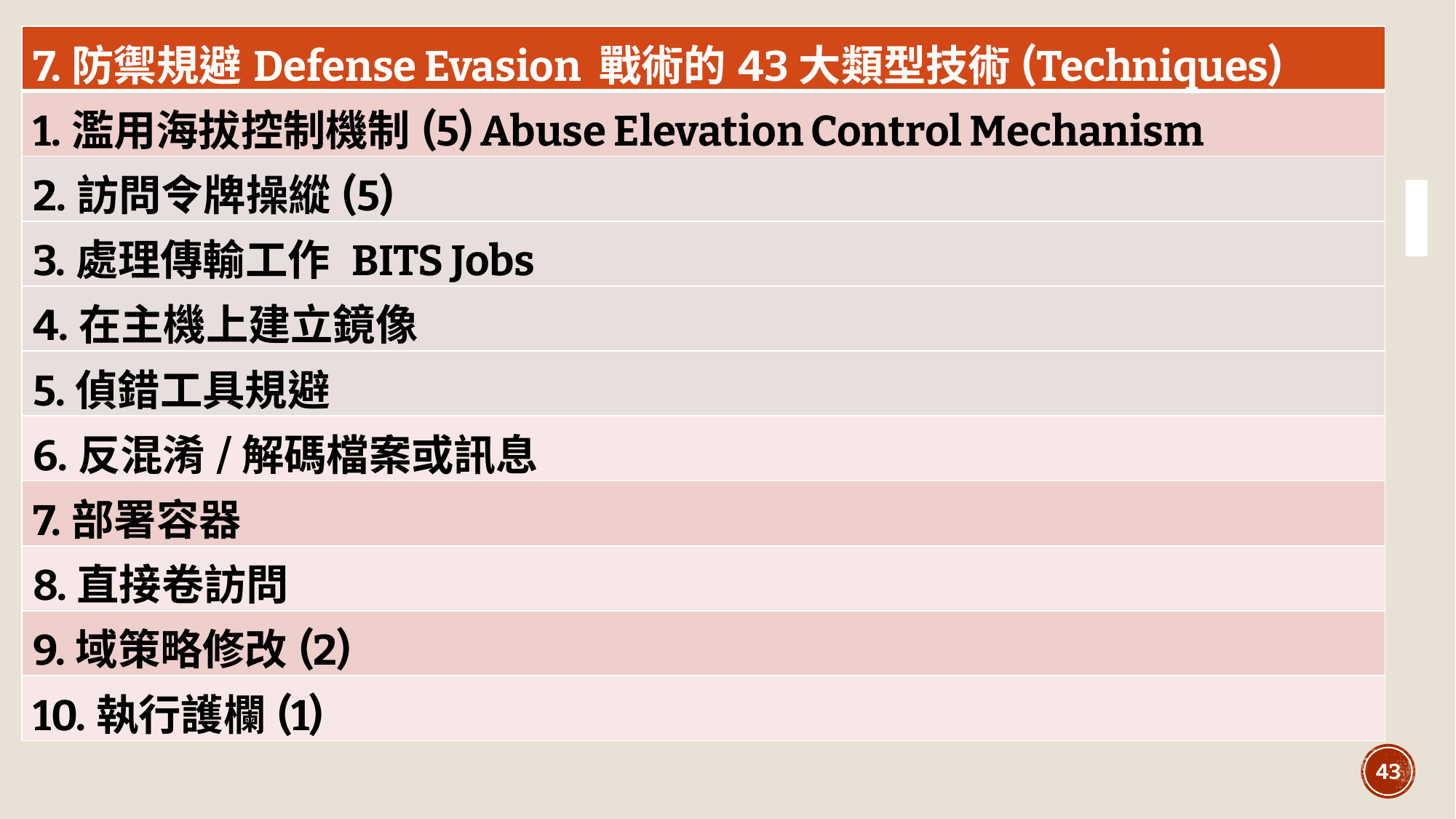

| 7.防禦規避Defense Evasion 戰術的43大類型技術(Techniques) |
| --- |
| 1.濫用海拔控制機制(5) Abuse Elevation Control Mechanism |
| 2.訪問令牌操縱(5) |
| 3.處理傳輸工作 BITS Jobs |
| 4.在主機上建立鏡像 |
| 5.偵錯工具規避 |
| 6.反混淆/解碼檔案或訊息 |
| 7.部署容器 |
| 8.直接卷訪問 |
| 9.域策略修改(2) |
| 10.執行護欄(1) |

43